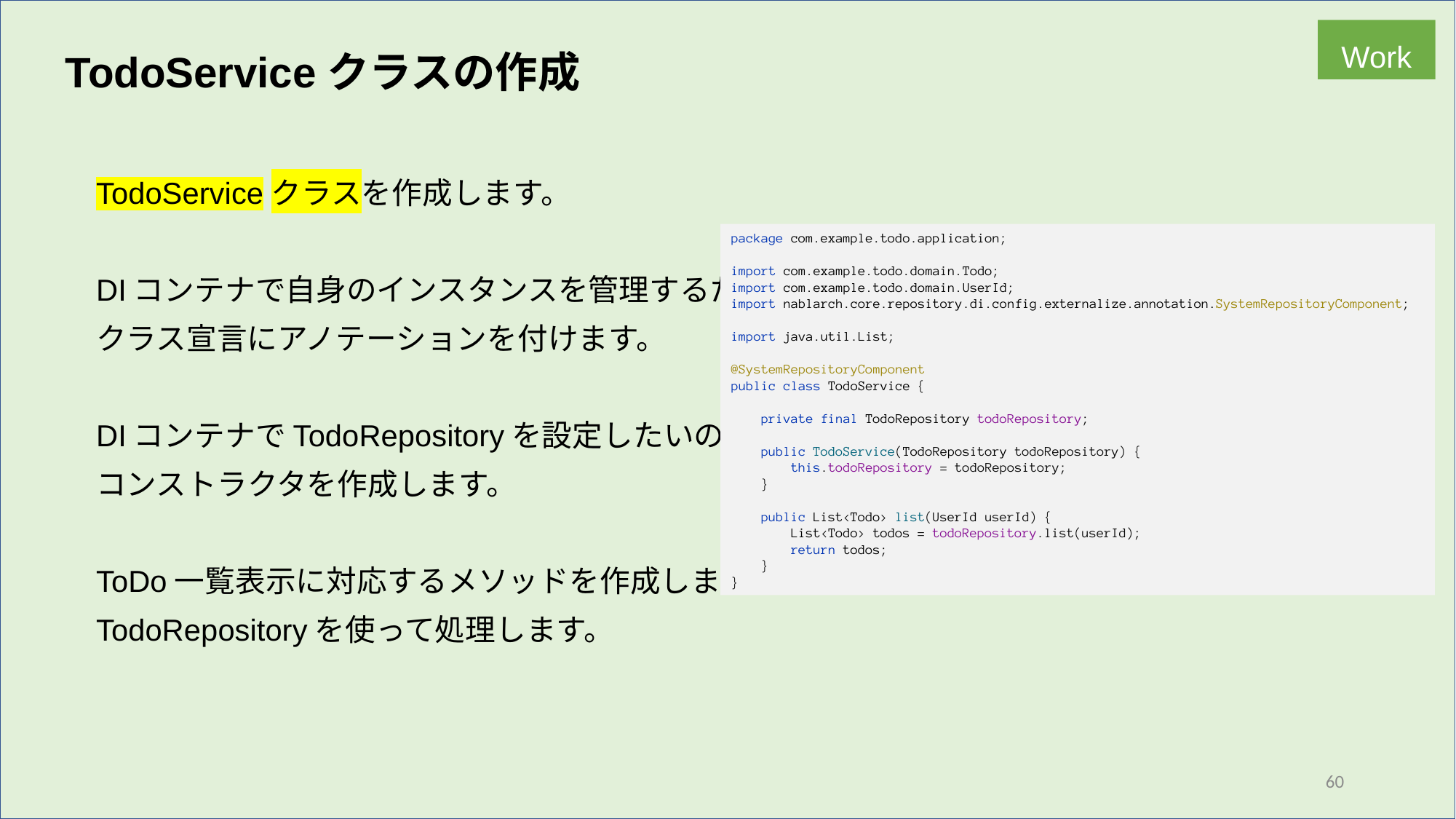

Work
TodoServiceクラスの作成
TodoServiceクラスを作成します。

DIコンテナで自身のインスタンスを管理するため
クラス宣言にアノテーションを付けます。

DIコンテナでTodoRepositoryを設定したいので
コンストラクタを作成します。

ToDo一覧表示に対応するメソッドを作成します。
TodoRepositoryを使って処理します。
package com.example.todo.application;
import com.example.todo.domain.Todo;
import com.example.todo.domain.UserId;
import nablarch.core.repository.di.config.externalize.annotation.SystemRepositoryComponent;
import java.util.List;
@SystemRepositoryComponent
public class TodoService {
    private final TodoRepository todoRepository;
    public TodoService(TodoRepository todoRepository) {
        this.todoRepository = todoRepository;
    }
    public List<Todo> list(UserId userId) {
        List<Todo> todos = todoRepository.list(userId);
        return todos;
    }
}
60